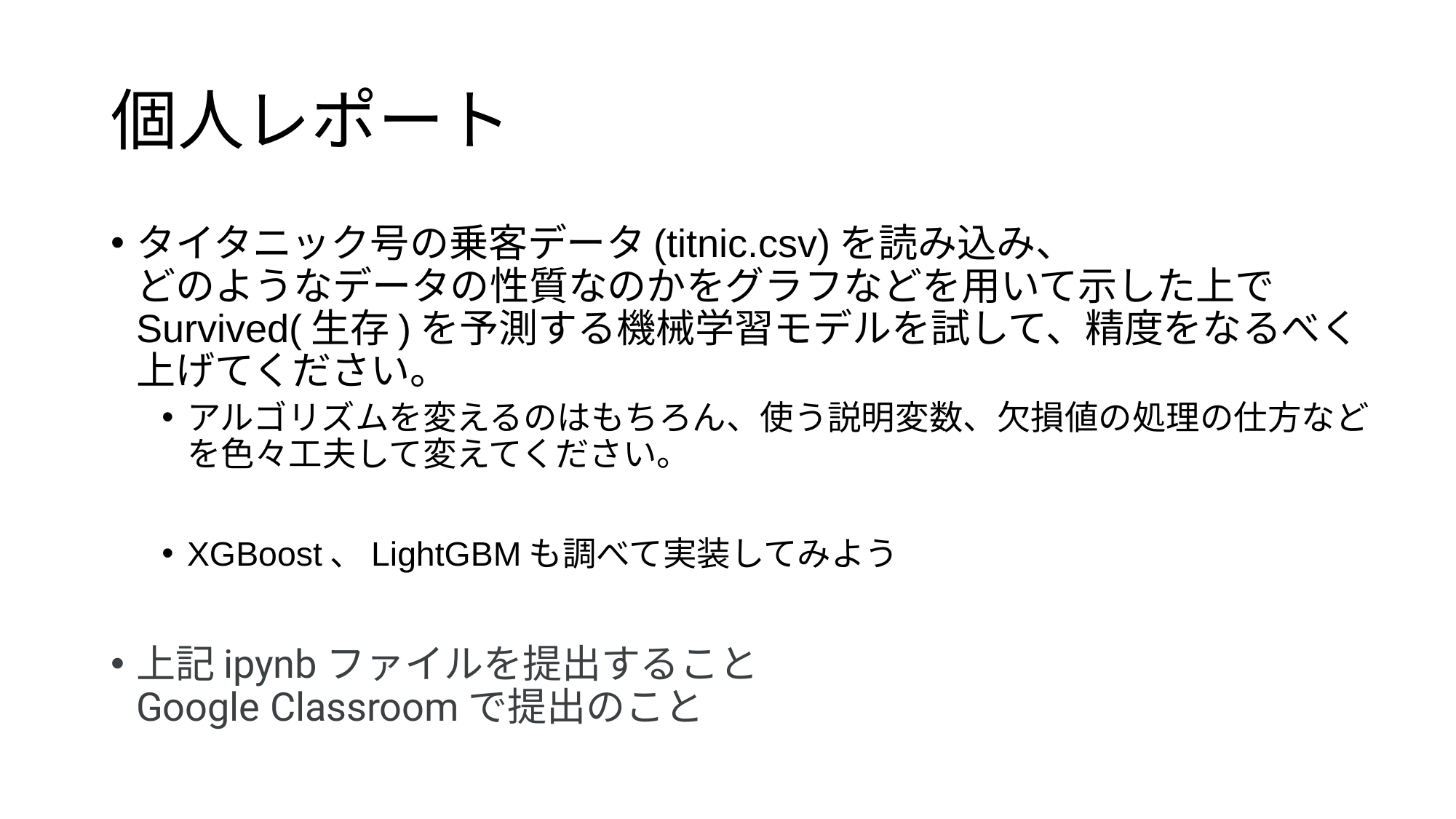

# 個人レポート
タイタニック号の乗客データ(titnic.csv)を読み込み、
どのようなデータの性質なのかをグラフなどを用いて示した上で
Survived(生存)を予測する機械学習モデルを試して、精度をなるべく上げてください。
アルゴリズムを変えるのはもちろん、使う説明変数、欠損値の処理の仕方などを色々工夫して変えてください。

XGBoost、LightGBMも調べて実装してみよう

上記ipynbファイルを提出すること
Google Classroomで提出のこと